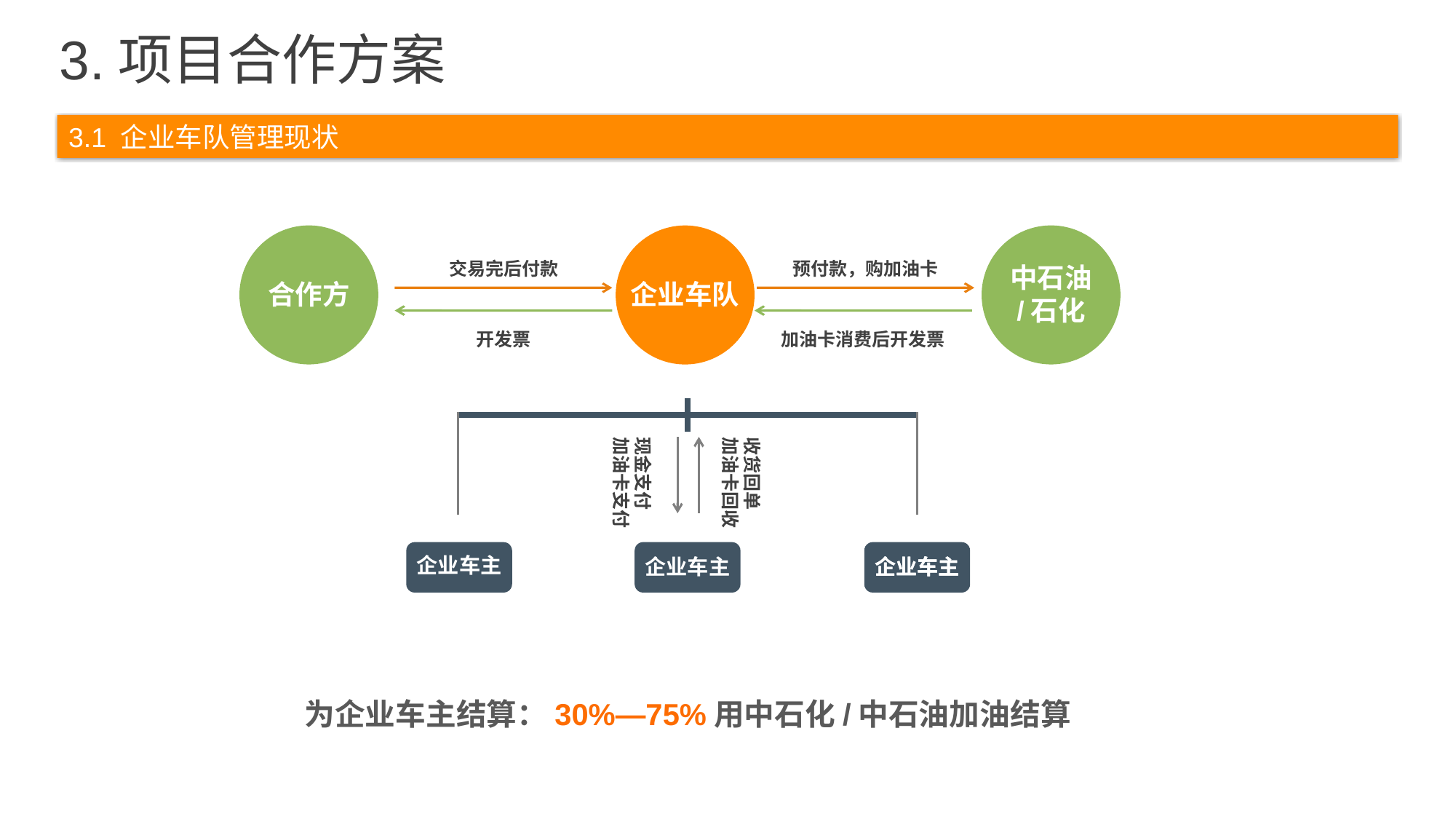

3.项目合作方案

3.1 企业车队管理现状

中石油
/石化

企业车队
交易完后付款
预付款，购加油卡
合作方
开发票
加油卡消费后开发票

现金支付
加油卡支付
收货回单
加油卡回收

企业车主
企业车主
企业车主
企业车主
企业车主
为企业车主结算：30%—75%用中石化/中石油加油结算